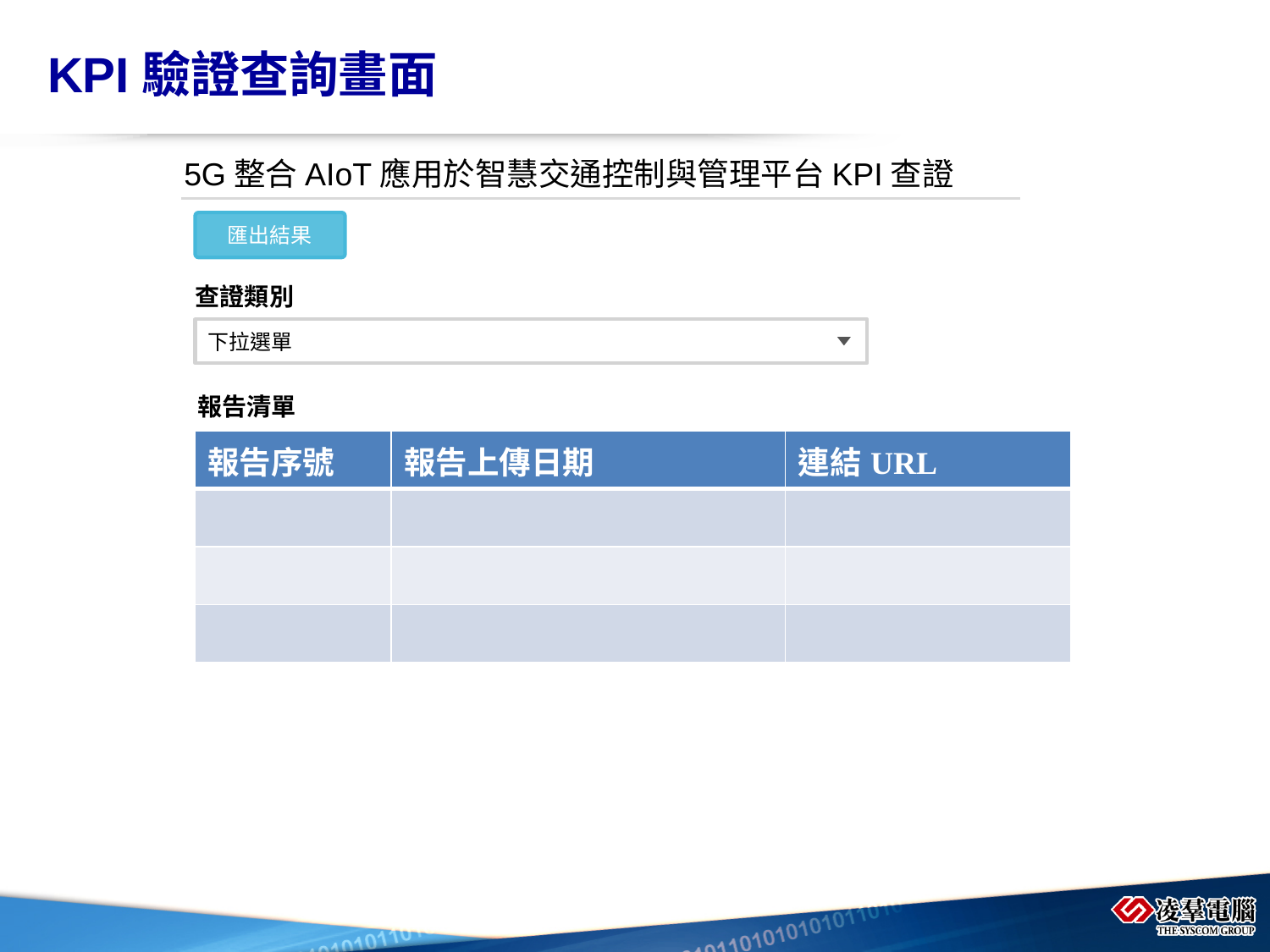

KPI驗證查詢畫面
5G整合AIoT應用於智慧交通控制與管理平台KPI查證
匯出結果
查證類別
下拉選單

報告清單
| 報告序號 | 報告上傳日期 | 連結URL |
| --- | --- | --- |
|  |  |  |
|  |  |  |
|  |  |  |